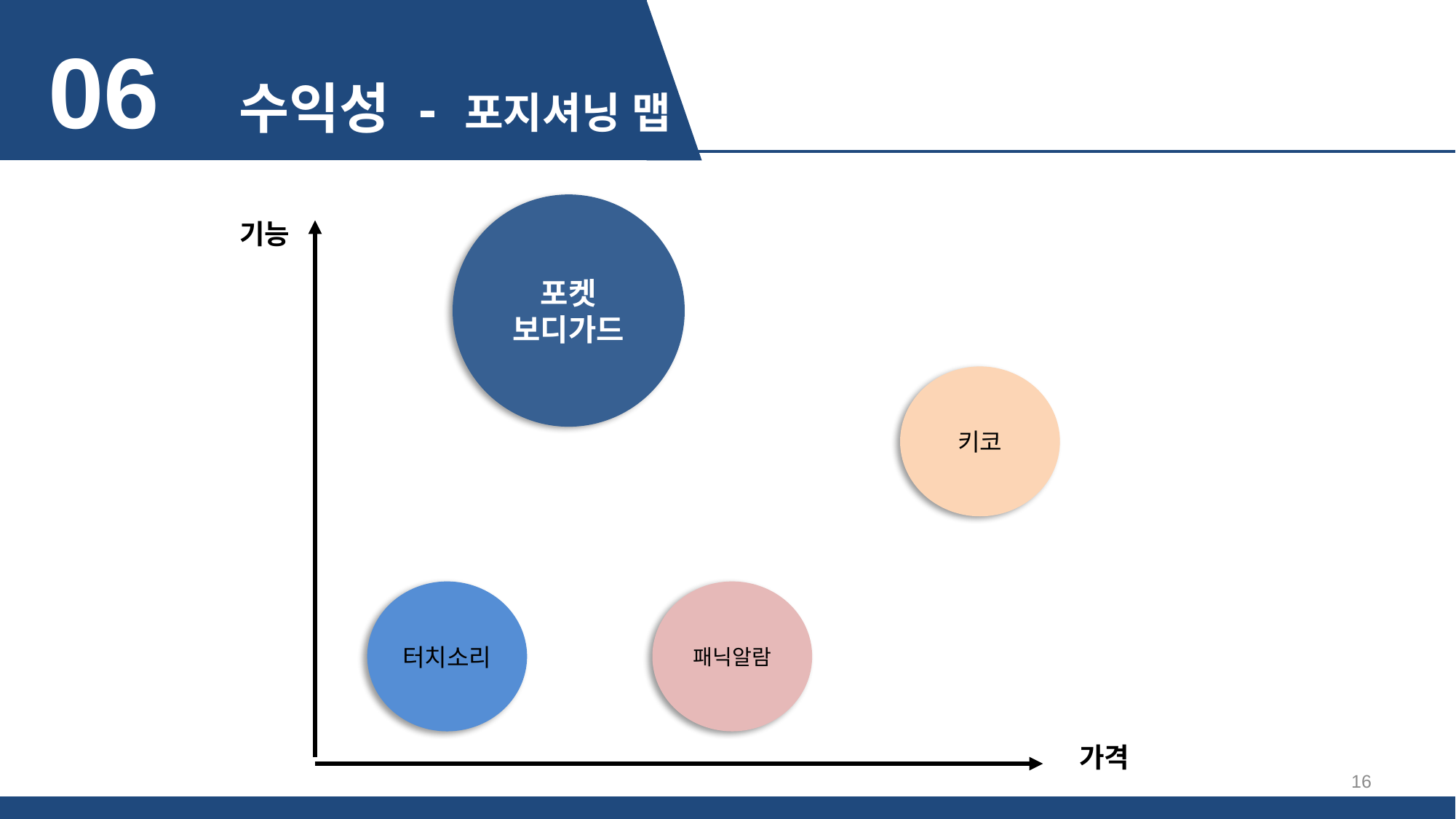

06  수익성 - 포지셔닝 맵
포켓
보디가드
기능
키코
터치소리
패닉알람
 가격
16